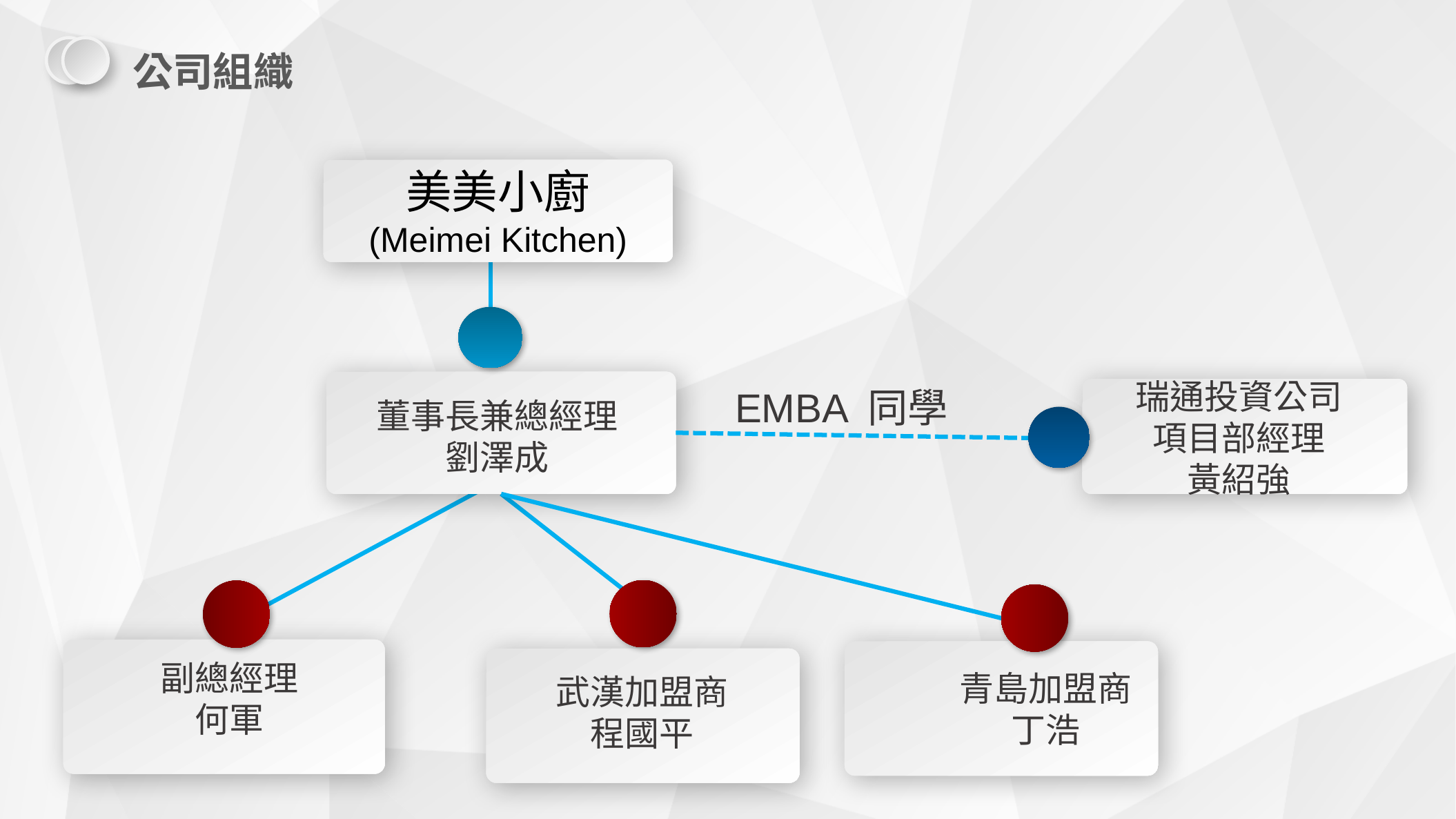

公司組織
美美小廚
(Meimei Kitchen)

董事長兼總經理
劉澤成
瑞通投資公司
項目部經理
黃紹強
EMBA 同學

副總經理
何軍
青島加盟商
丁浩
武漢加盟商
程國平